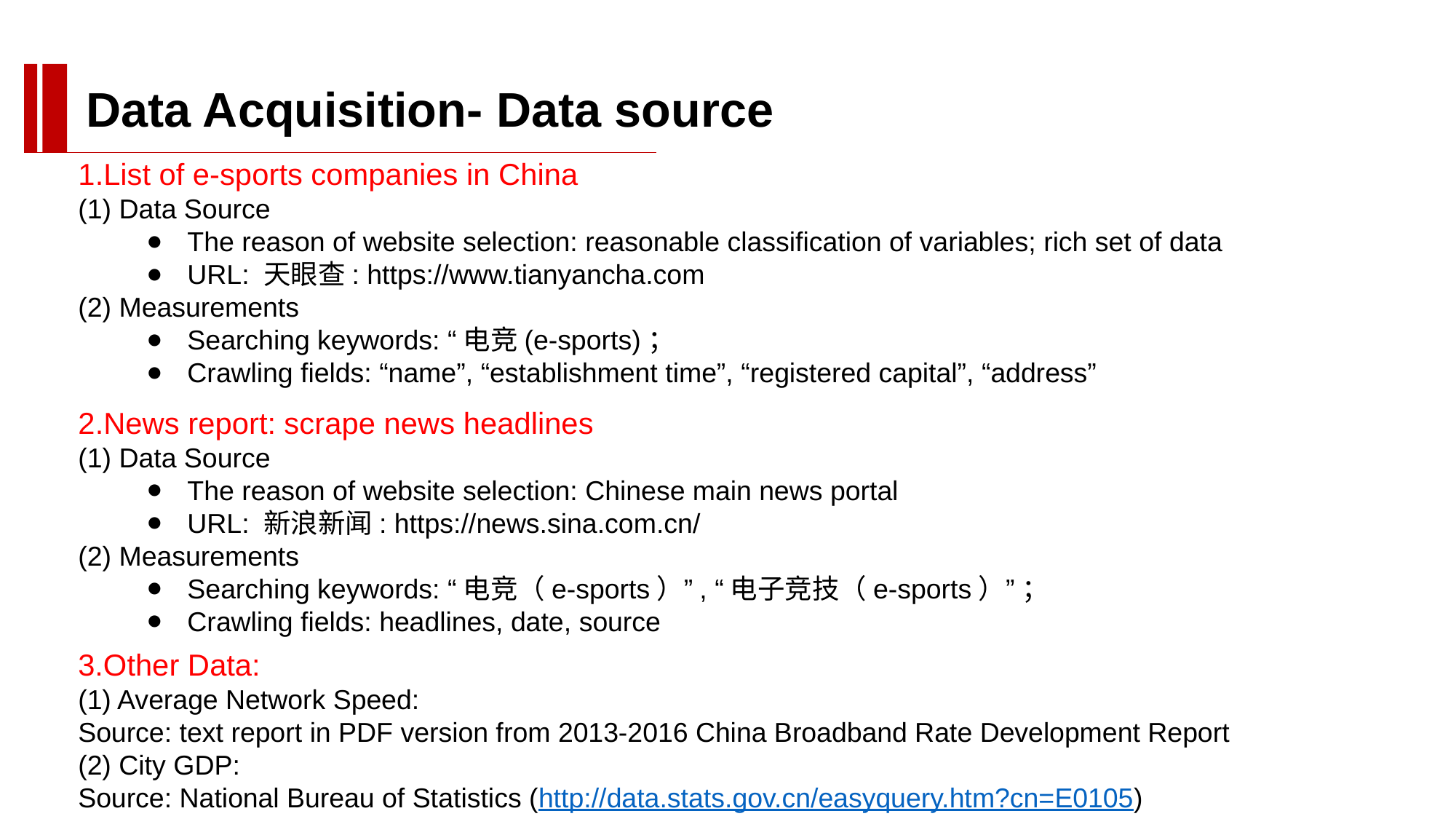

Data Acquisition- Data source
1.List of e-sports companies in China
(1) Data Source
The reason of website selection: reasonable classification of variables; rich set of data
URL: 天眼查: https://www.tianyancha.com
(2) Measurements
Searching keywords: “电竞(e-sports)；
Crawling fields: “name”, “establishment time”, “registered capital”, “address”

2.News report: scrape news headlines
(1) Data Source
The reason of website selection: Chinese main news portal
URL: 新浪新闻: https://news.sina.com.cn/
(2) Measurements
Searching keywords: “电竞（e-sports）”, “电子竞技（e-sports）” ；
Crawling fields: headlines, date, source

3.Other Data:
(1) Average Network Speed:
Source: text report in PDF version from 2013-2016 China Broadband Rate Development Report
(2) City GDP:
Source: National Bureau of Statistics (http://data.stats.gov.cn/easyquery.htm?cn=E0105)